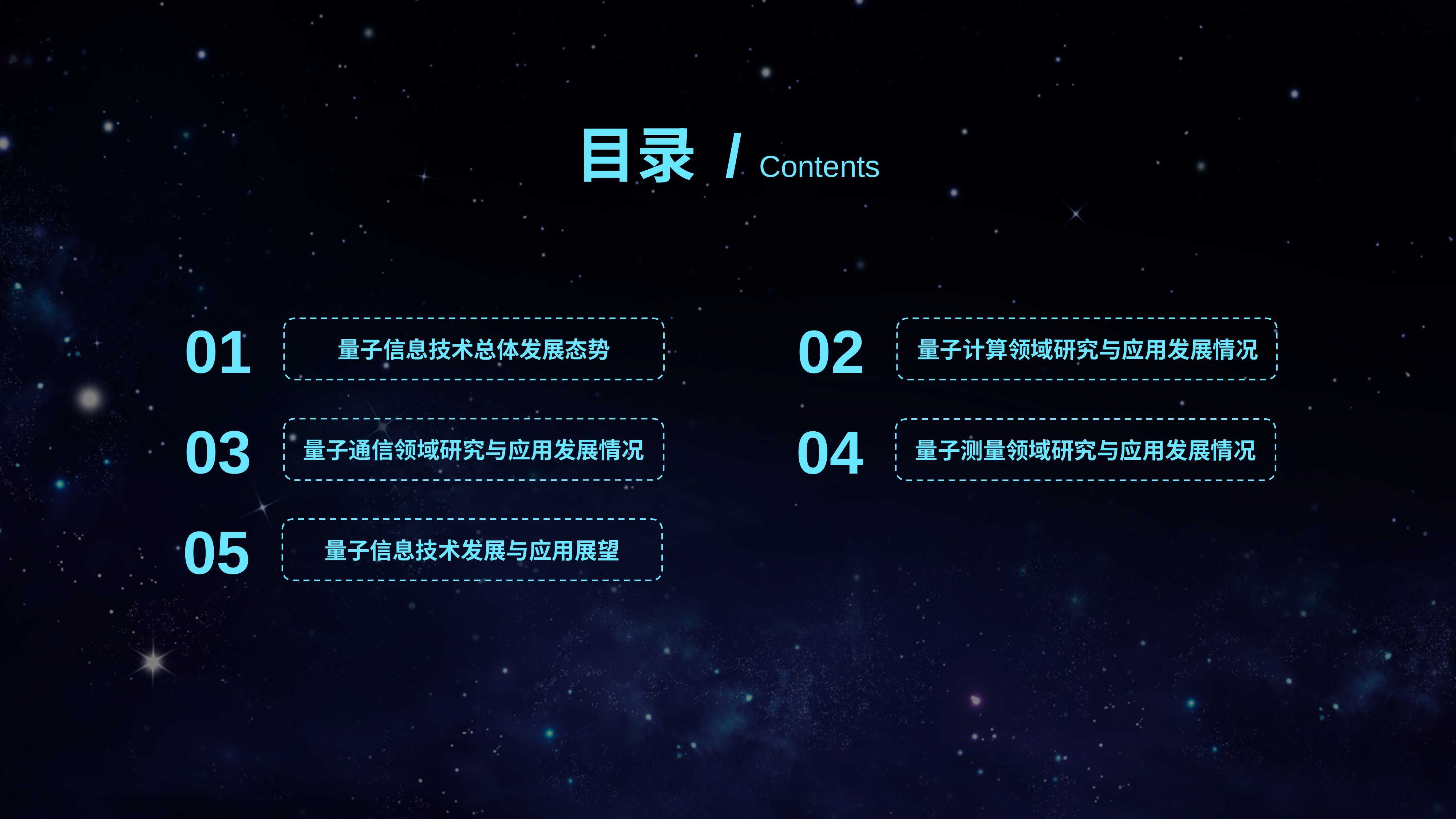

目录 / Contents
01
02

量子信息技术总体发展态势

量子计算领域研究与应用发展情况
03
04

量子通信领域研究与应用发展情况

量子测量领域研究与应用发展情况
05

量子信息技术发展与应用展望